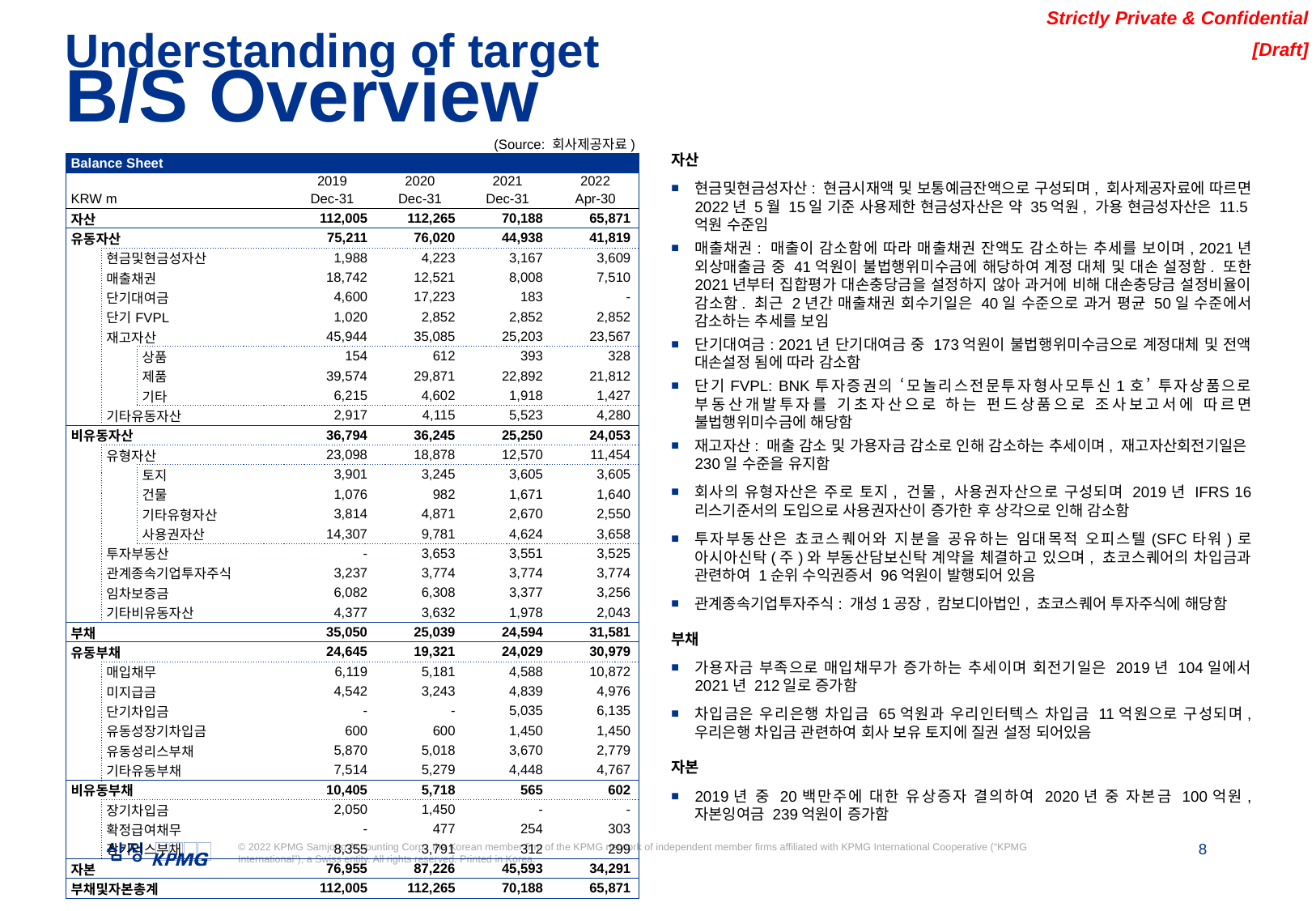

Understanding of target
B/S Overview
(Source: 회사제공자료)
| Balance Sheet |  |  |  |  |  |  |  |
| --- | --- | --- | --- | --- | --- | --- | --- |
|  |  |  |  | 2019 | 2020 | 2021 | 2022 |
| KRW m |  |  |  | Dec-31 | Dec-31 | Dec-31 | Apr-30 |
| 자산 |  |  |  | 112,005 | 112,265 | 70,188 | 65,871 |
| 유동자산 |  |  |  | 75,211 | 76,020 | 44,938 | 41,819 |
|  | 현금및현금성자산 |  |  | 1,988 | 4,223 | 3,167 | 3,609 |
|  | 매출채권 |  |  | 18,742 | 12,521 | 8,008 | 7,510 |
|  | 단기대여금 |  |  | 4,600 | 17,223 | 183 | - |
|  | 단기FVPL |  |  | 1,020 | 2,852 | 2,852 | 2,852 |
|  | 재고자산 |  |  | 45,944 | 35,085 | 25,203 | 23,567 |
|  |  | 상품 |  | 154 | 612 | 393 | 328 |
|  |  | 제품 |  | 39,574 | 29,871 | 22,892 | 21,812 |
|  |  | 기타 |  | 6,215 | 4,602 | 1,918 | 1,427 |
|  | 기타유동자산 |  |  | 2,917 | 4,115 | 5,523 | 4,280 |
| 비유동자산 |  |  |  | 36,794 | 36,245 | 25,250 | 24,053 |
|  | 유형자산 |  |  | 23,098 | 18,878 | 12,570 | 11,454 |
|  |  | 토지 |  | 3,901 | 3,245 | 3,605 | 3,605 |
|  |  | 건물 |  | 1,076 | 982 | 1,671 | 1,640 |
|  |  | 기타유형자산 |  | 3,814 | 4,871 | 2,670 | 2,550 |
|  |  | 사용권자산 |  | 14,307 | 9,781 | 4,624 | 3,658 |
|  | 투자부동산 |  |  | - | 3,653 | 3,551 | 3,525 |
|  | 관계종속기업투자주식 |  |  | 3,237 | 3,774 | 3,774 | 3,774 |
|  | 임차보증금 |  |  | 6,082 | 6,308 | 3,377 | 3,256 |
|  | 기타비유동자산 |  |  | 4,377 | 3,632 | 1,978 | 2,043 |
| 부채 |  |  |  | 35,050 | 25,039 | 24,594 | 31,581 |
| 유동부채 |  |  |  | 24,645 | 19,321 | 24,029 | 30,979 |
|  | 매입채무 |  |  | 6,119 | 5,181 | 4,588 | 10,872 |
|  | 미지급금 |  |  | 4,542 | 3,243 | 4,839 | 4,976 |
|  | 단기차입금 |  |  | - | - | 5,035 | 6,135 |
|  | 유동성장기차입금 |  |  | 600 | 600 | 1,450 | 1,450 |
|  | 유동성리스부채 |  |  | 5,870 | 5,018 | 3,670 | 2,779 |
|  | 기타유동부채 |  |  | 7,514 | 5,279 | 4,448 | 4,767 |
| 비유동부채 |  |  |  | 10,405 | 5,718 | 565 | 602 |
|  | 장기차입금 |  |  | 2,050 | 1,450 | - | - |
|  | 확정급여채무 |  |  | - | 477 | 254 | 303 |
|  | 장기리스부채 |  |  | 8,355 | 3,791 | 312 | 299 |
| 자본 |  |  |  | 76,955 | 87,226 | 45,593 | 34,291 |
| 부채및자본총계 |  |  |  | 112,005 | 112,265 | 70,188 | 65,871 |
자산
현금및현금성자산: 현금시재액 및 보통예금잔액으로 구성되며, 회사제공자료에 따르면 2022년 5월 15일 기준 사용제한 현금성자산은 약 35억원, 가용 현금성자산은 11.5억원 수준임
매출채권: 매출이 감소함에 따라 매출채권 잔액도 감소하는 추세를 보이며, 2021년 외상매출금 중 41억원이 불법행위미수금에 해당하여 계정 대체 및 대손 설정함. 또한 2021년부터 집합평가 대손충당금을 설정하지 않아 과거에 비해 대손충당금 설정비율이 감소함. 최근 2년간 매출채권 회수기일은 40일 수준으로 과거 평균 50일 수준에서 감소하는 추세를 보임
단기대여금: 2021년 단기대여금 중 173억원이 불법행위미수금으로 계정대체 및 전액 대손설정 됨에 따라 감소함
단기FVPL: BNK투자증권의 ‘모놀리스전문투자형사모투신1호’ 투자상품으로 부동산개발투자를 기초자산으로 하는 펀드상품으로 조사보고서에 따르면 불법행위미수금에 해당함
재고자산: 매출 감소 및 가용자금 감소로 인해 감소하는 추세이며, 재고자산회전기일은  230일 수준을 유지함
회사의 유형자산은 주로 토지, 건물, 사용권자산으로 구성되며 2019년 IFRS 16 리스기준서의 도입으로 사용권자산이 증가한 후 상각으로 인해 감소함
투자부동산은 쵸코스퀘어와 지분을 공유하는 임대목적 오피스텔(SFC타워)로 아시아신탁(주)와 부동산담보신탁 계약을 체결하고 있으며, 쵸코스퀘어의 차입금과 관련하여 1순위 수익권증서 96억원이 발행되어 있음
관계종속기업투자주식: 개성1공장, 캄보디아법인, 쵸코스퀘어 투자주식에 해당함
부채
가용자금 부족으로 매입채무가 증가하는 추세이며 회전기일은 2019년 104일에서 2021년 212일로 증가함
차입금은 우리은행 차입금 65억원과 우리인터텍스 차입금 11억원으로 구성되며, 우리은행 차입금 관련하여 회사 보유 토지에 질권 설정 되어있음
자본
2019년 중 20백만주에 대한 유상증자 결의하여 2020년 중 자본금 100억원, 자본잉여금 239억원이 증가함